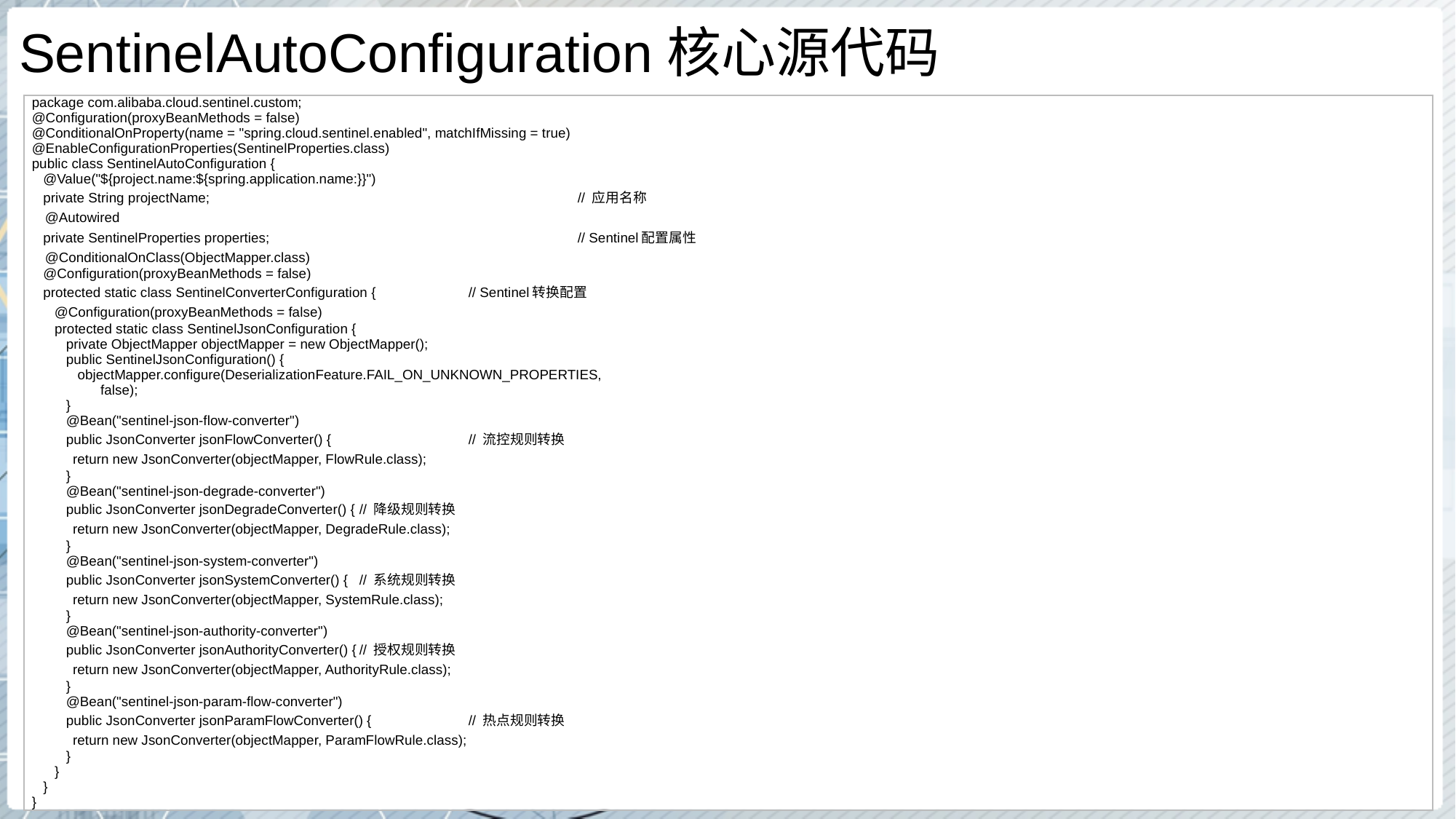

# SentinelAutoConfiguration核心源代码
| package com.alibaba.cloud.sentinel.custom; @Configuration(proxyBeanMethods = false) @ConditionalOnProperty(name = "spring.cloud.sentinel.enabled", matchIfMissing = true) @EnableConfigurationProperties(SentinelProperties.class) public class SentinelAutoConfiguration { @Value("${project.name:${spring.application.name:}}") private String projectName; // 应用名称 @Autowired private SentinelProperties properties; // Sentinel配置属性 @ConditionalOnClass(ObjectMapper.class) @Configuration(proxyBeanMethods = false) protected static class SentinelConverterConfiguration { // Sentinel转换配置 @Configuration(proxyBeanMethods = false) protected static class SentinelJsonConfiguration { private ObjectMapper objectMapper = new ObjectMapper(); public SentinelJsonConfiguration() { objectMapper.configure(DeserializationFeature.FAIL\_ON\_UNKNOWN\_PROPERTIES, false); } @Bean("sentinel-json-flow-converter") public JsonConverter jsonFlowConverter() { // 流控规则转换 return new JsonConverter(objectMapper, FlowRule.class); } @Bean("sentinel-json-degrade-converter") public JsonConverter jsonDegradeConverter() { // 降级规则转换 return new JsonConverter(objectMapper, DegradeRule.class); } @Bean("sentinel-json-system-converter") public JsonConverter jsonSystemConverter() { // 系统规则转换 return new JsonConverter(objectMapper, SystemRule.class); } @Bean("sentinel-json-authority-converter") public JsonConverter jsonAuthorityConverter() { // 授权规则转换 return new JsonConverter(objectMapper, AuthorityRule.class); } @Bean("sentinel-json-param-flow-converter") public JsonConverter jsonParamFlowConverter() { // 热点规则转换 return new JsonConverter(objectMapper, ParamFlowRule.class); } } } } |
| --- |